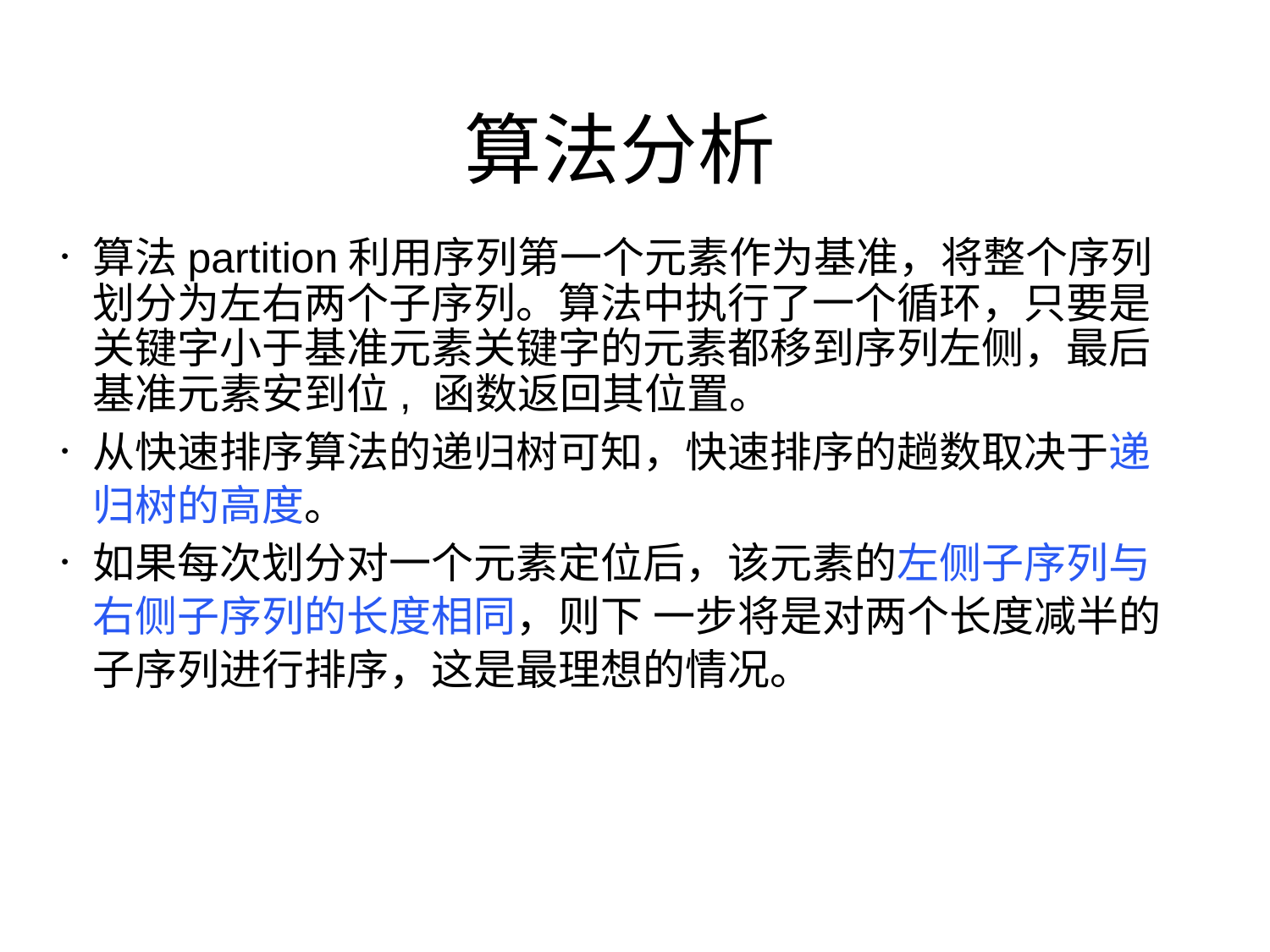

算法分析

算法partition利用序列第一个元素作为基准，将整个序列划分为左右两个子序列。算法中执行了一个循环，只要是关键字小于基准元素关键字的元素都移到序列左侧，最后基准元素安到位, 函数返回其位置。
从快速排序算法的递归树可知，快速排序的趟数取决于递归树的高度。
如果每次划分对一个元素定位后，该元素的左侧子序列与右侧子序列的长度相同，则下 一步将是对两个长度减半的子序列进行排序，这是最理想的情况。